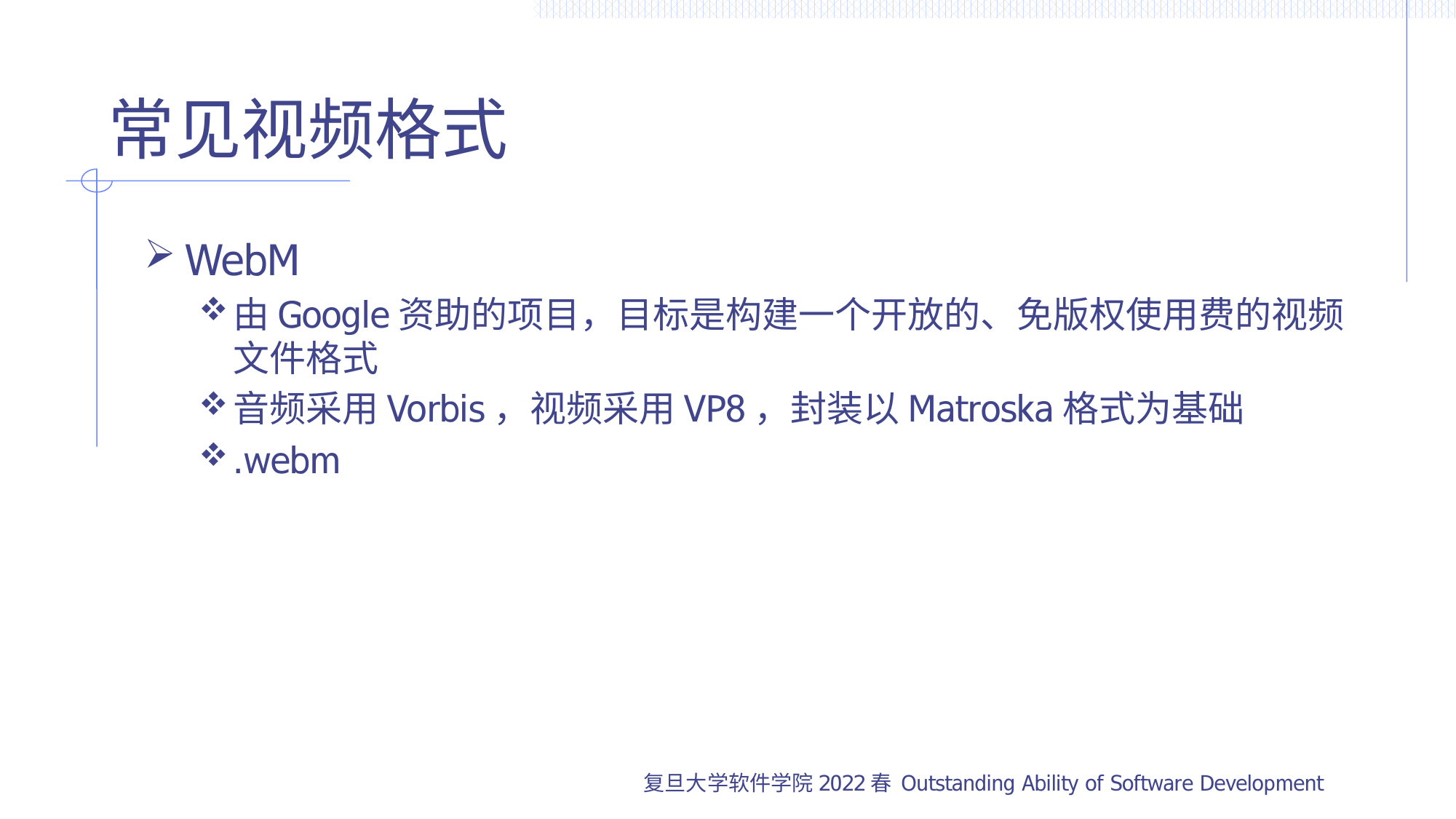

# 常见视频格式
WebM
由Google资助的项目，目标是构建一个开放的、免版权使用费的视频文件格式
音频采用Vorbis，视频采用VP8，封装以Matroska格式为基础
.webm